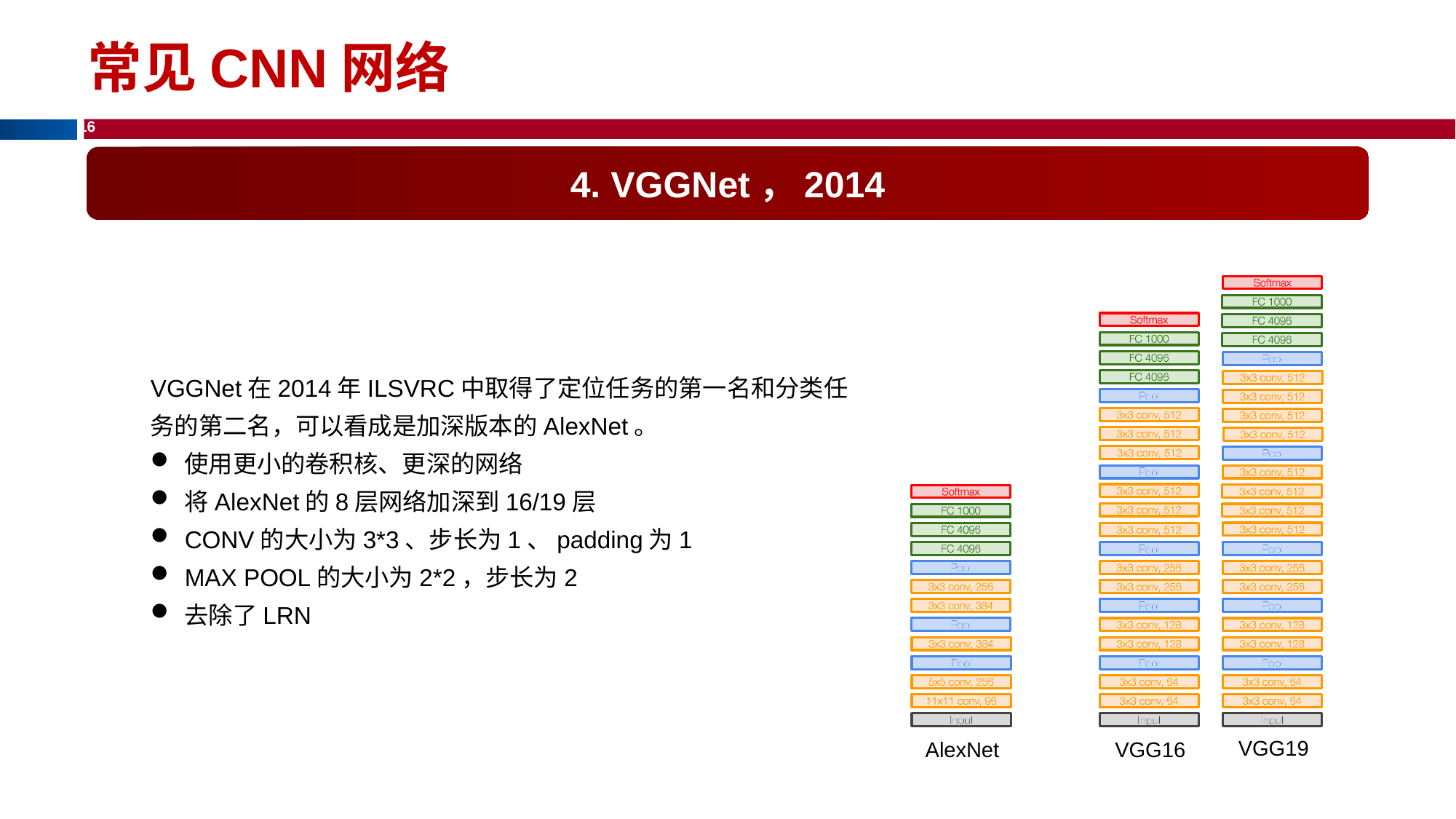

# 常见CNN网络
4. VGGNet，2014

VGGNet在2014年ILSVRC中取得了定位任务的第一名和分类任务的第二名，可以看成是加深版本的AlexNet。
使用更小的卷积核、更深的网络
将AlexNet的8层网络加深到16/19层
CONV的大小为3*3、步长为1、padding为1
MAX POOL的大小为2*2，步长为2
去除了LRN

VGG19
AlexNet
VGG16